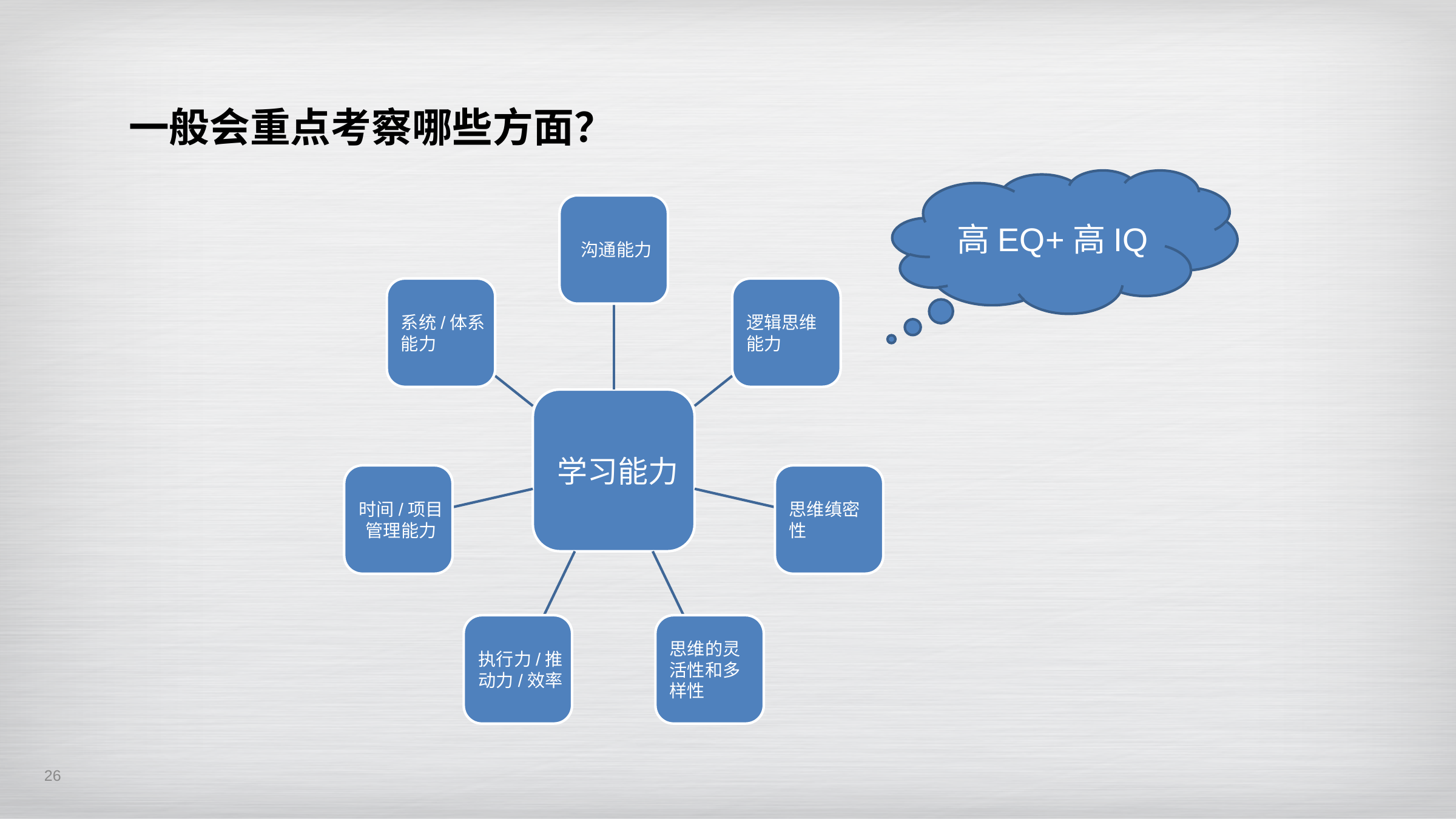

一般会重点考察哪些方面？
高EQ+高IQ
学习能力
沟通能力
逻辑思维能力
思维缜密性
思维的灵活性和多样性
执行力/推动力/效率
时间/项目管理能力
系统/体系能力